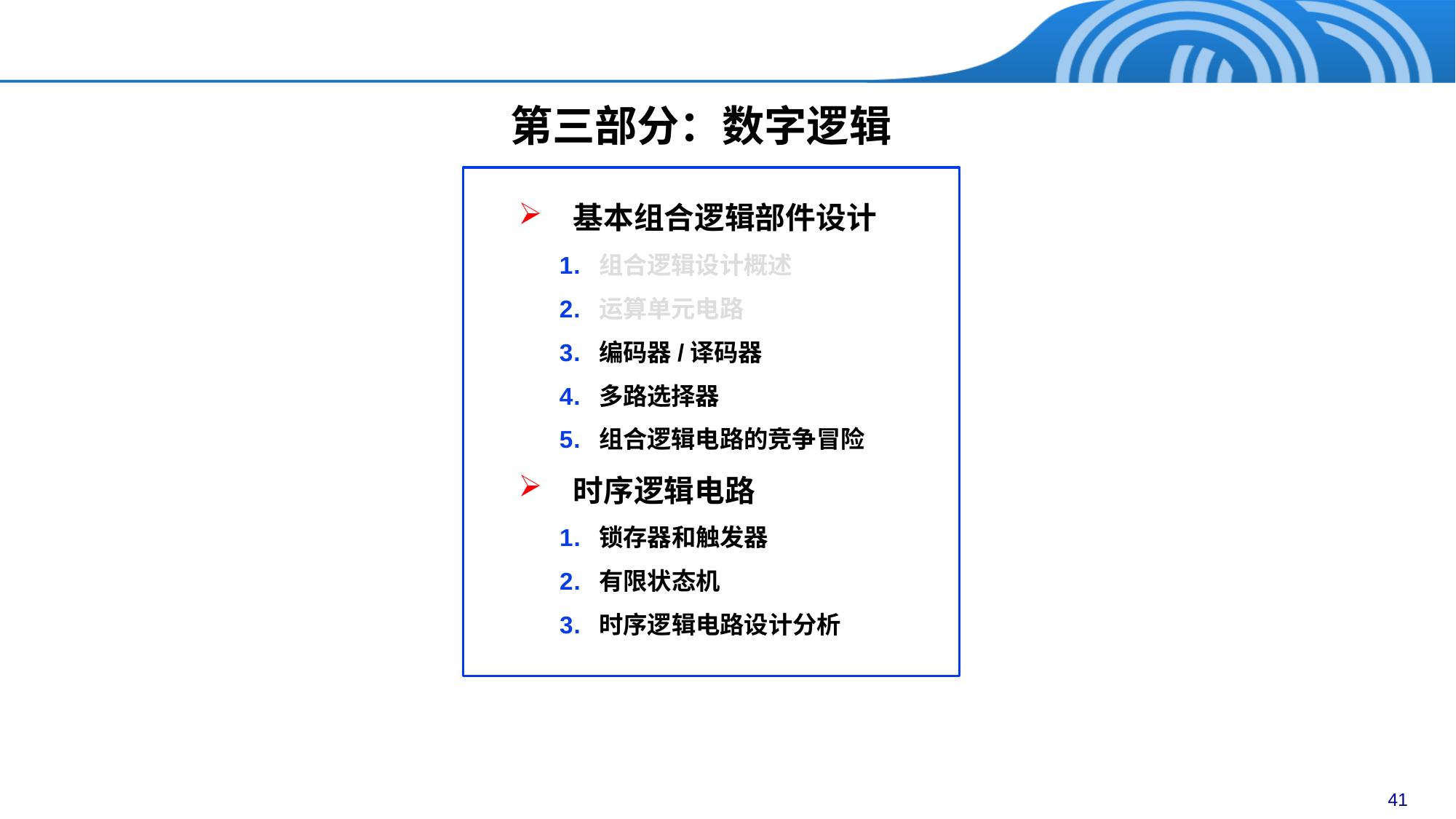

第三部分：数字逻辑

基本组合逻辑部件设计
组合逻辑设计概述
运算单元电路
编码器/译码器
多路选择器
组合逻辑电路的竞争冒险
时序逻辑电路
锁存器和触发器
有限状态机
时序逻辑电路设计分析